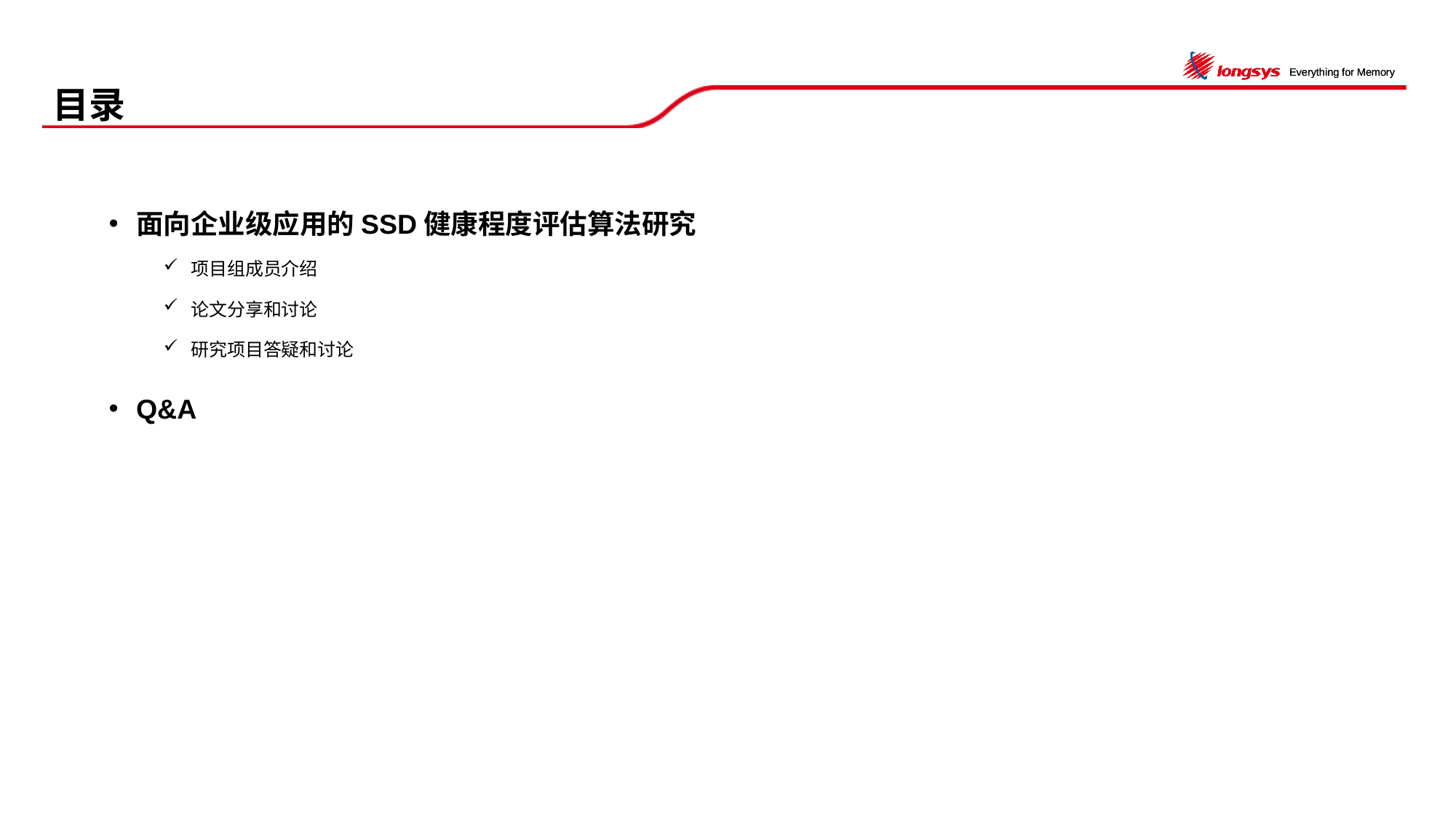

# 目录
面向企业级应用的SSD健康程度评估算法研究
项目组成员介绍
论文分享和讨论
研究项目答疑和讨论
Q&A